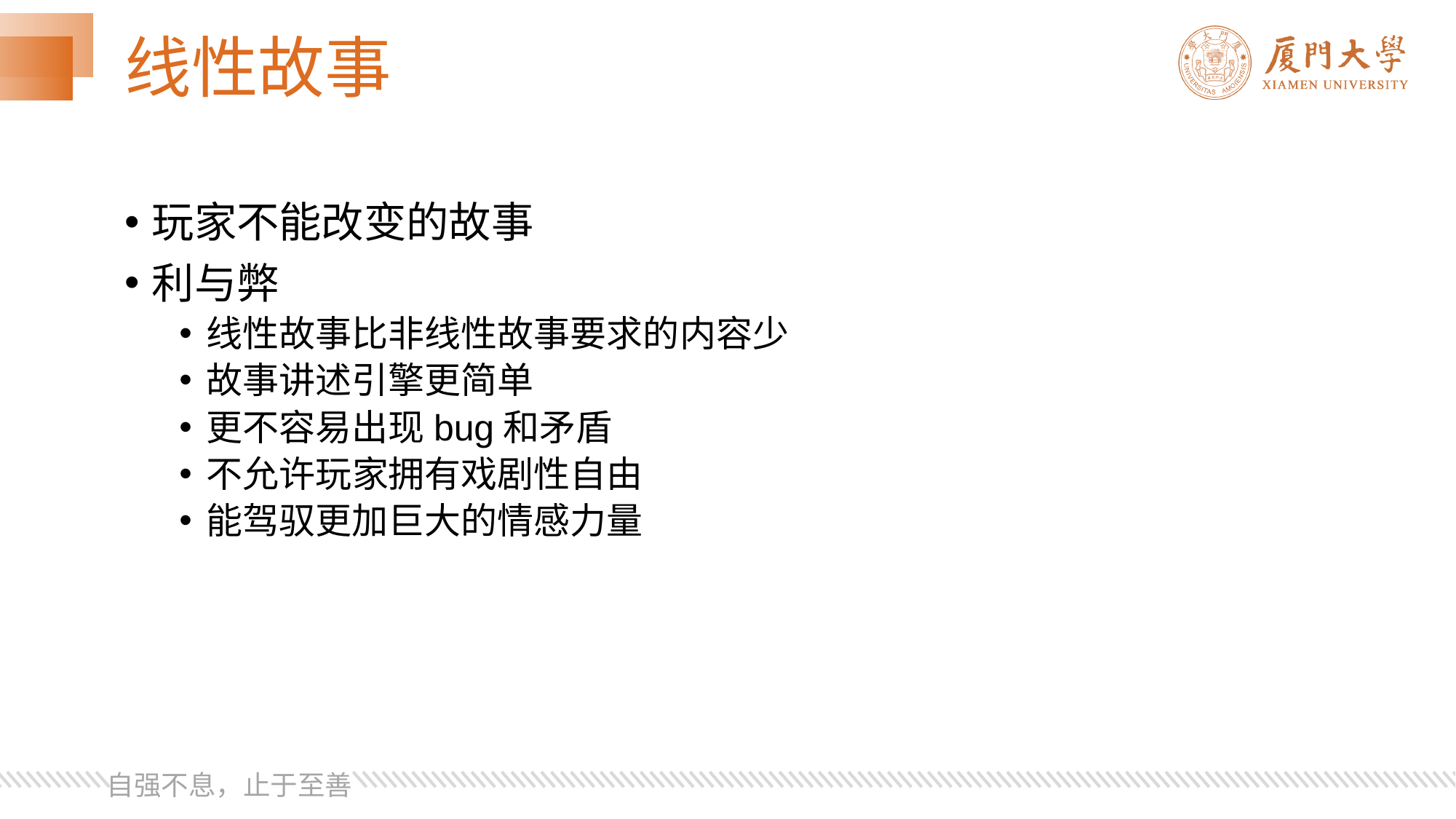

# 线性故事
玩家不能改变的故事
利与弊
线性故事比非线性故事要求的内容少
故事讲述引擎更简单
更不容易出现bug和矛盾
不允许玩家拥有戏剧性自由
能驾驭更加巨大的情感力量